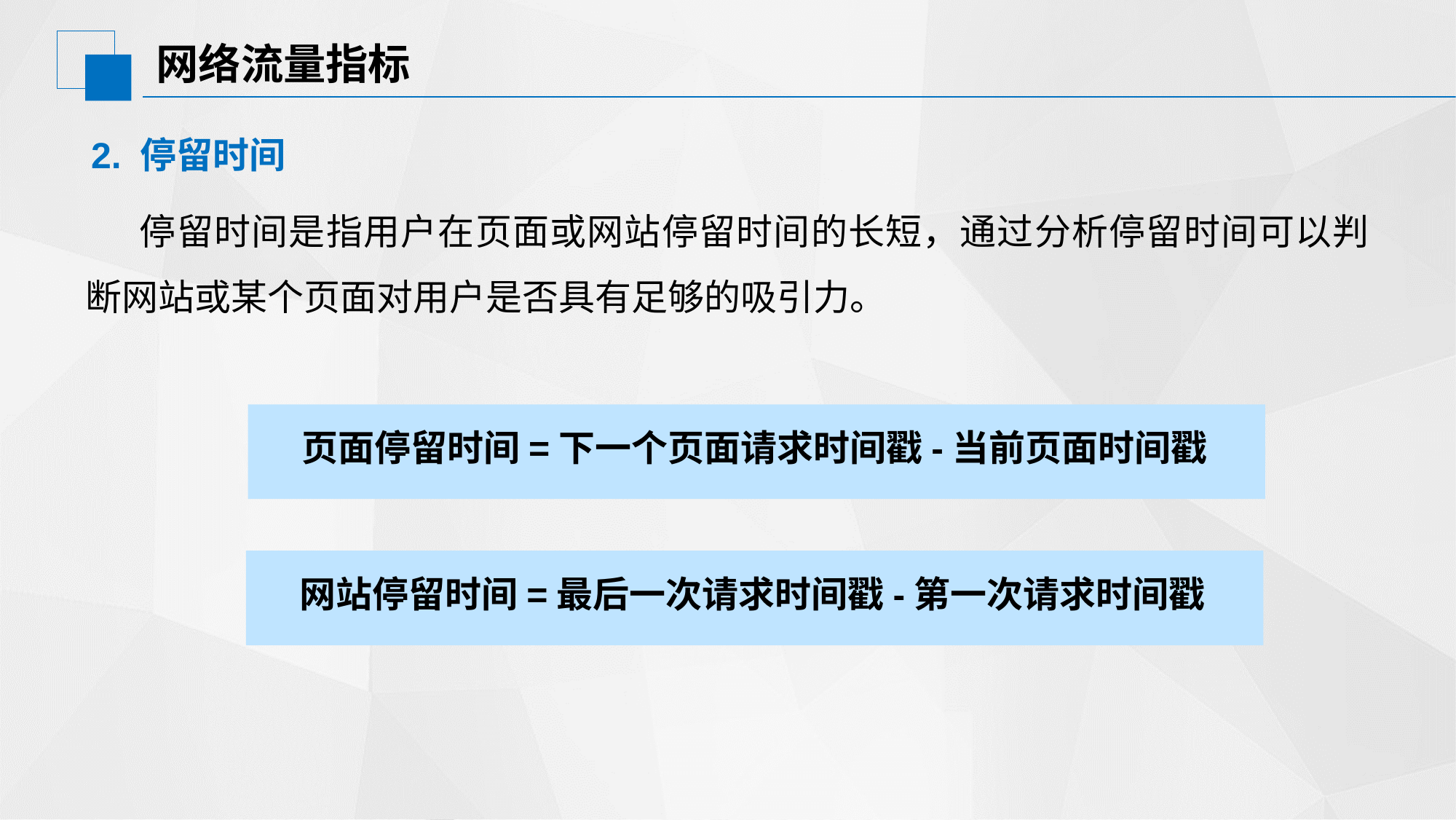

# 网络流量指标
2. 停留时间
停留时间是指用户在页面或网站停留时间的长短，通过分析停留时间可以判断网站或某个页面对用户是否具有足够的吸引力。

页面停留时间=下一个页面请求时间戳-当前页面时间戳

网站停留时间=最后一次请求时间戳-第一次请求时间戳